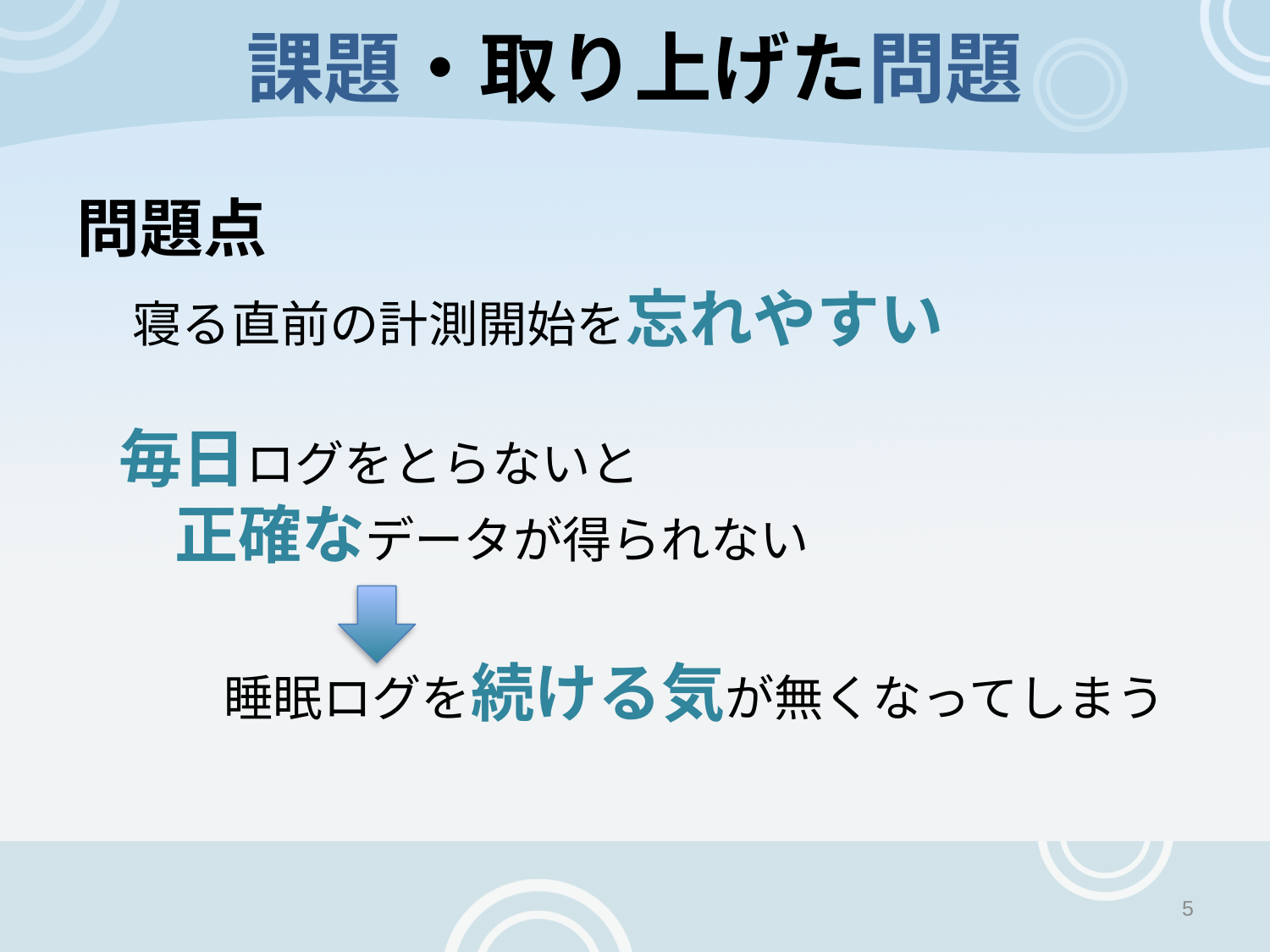

# 課題・取り上げた問題
問題点
　寝る直前の計測開始を忘れやすい
　毎日ログをとらないと
　　正確なデータが得られない

　　　睡眠ログを続ける気が無くなってしまう

5